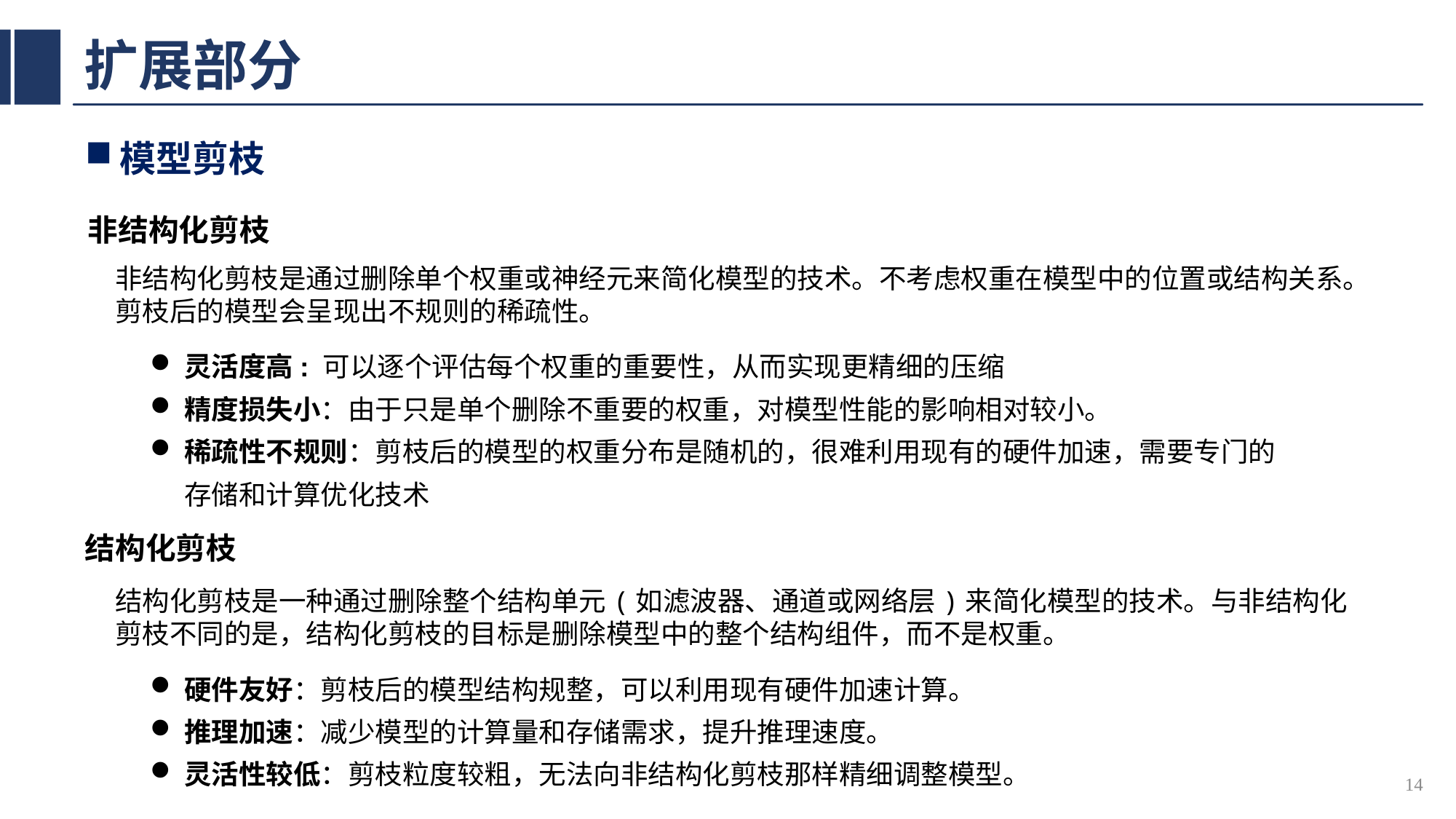

# 扩展部分
模型剪枝
非结构化剪枝
非结构化剪枝是通过删除单个权重或神经元来简化模型的技术。不考虑权重在模型中的位置或结构关系。剪枝后的模型会呈现出不规则的稀疏性。
灵活度高: 可以逐个评估每个权重的重要性，从而实现更精细的压缩
精度损失小：由于只是单个删除不重要的权重，对模型性能的影响相对较小。
稀疏性不规则：剪枝后的模型的权重分布是随机的，很难利用现有的硬件加速，需要专门的存储和计算优化技术

结构化剪枝
结构化剪枝是一种通过删除整个结构单元(如滤波器、通道或网络层)来简化模型的技术。与非结构化剪枝不同的是，结构化剪枝的目标是删除模型中的整个结构组件，而不是权重。
硬件友好：剪枝后的模型结构规整，可以利用现有硬件加速计算。
推理加速：减少模型的计算量和存储需求，提升推理速度。
灵活性较低：剪枝粒度较粗，无法向非结构化剪枝那样精细调整模型。
14